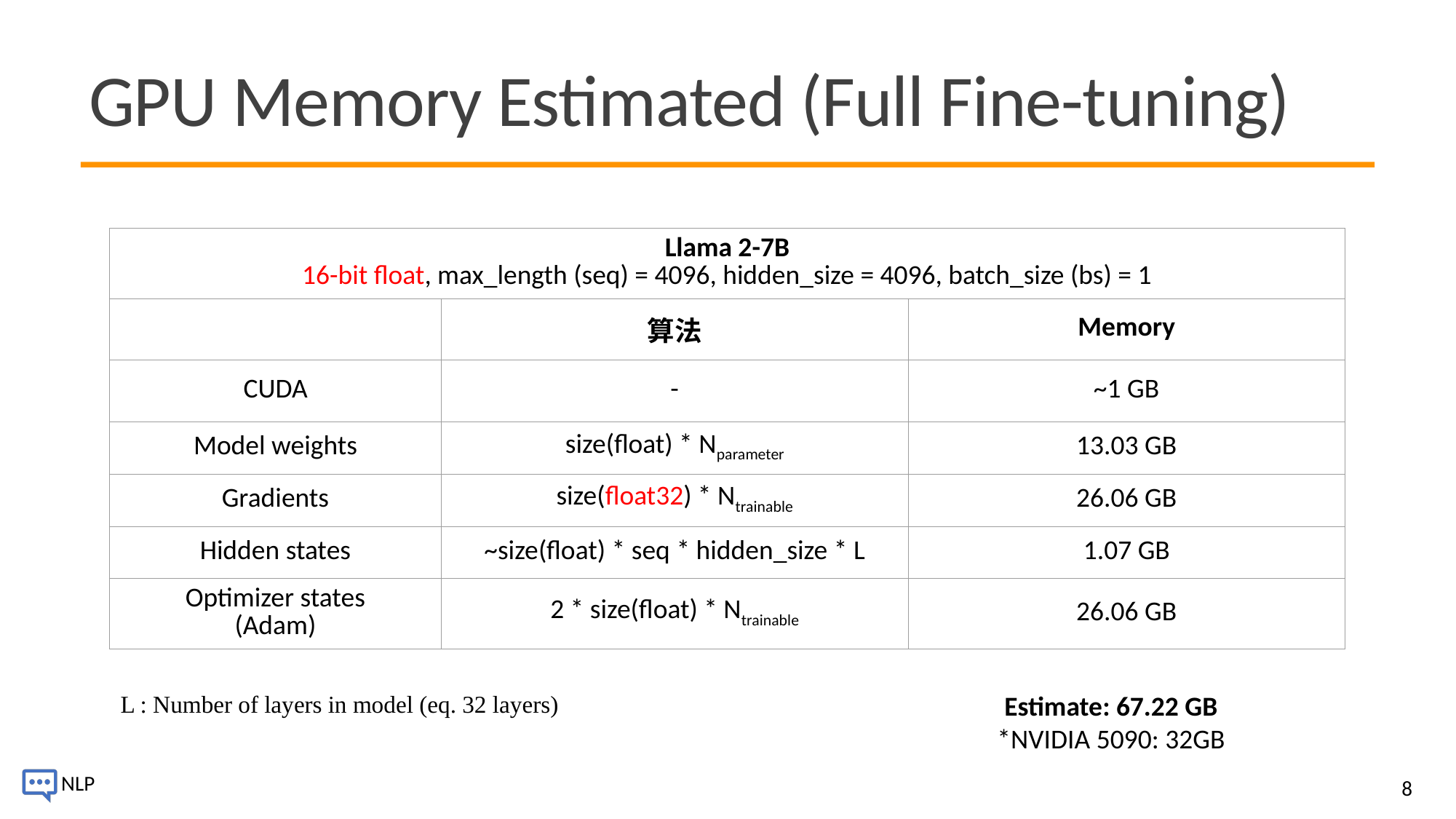

# GPU Memory Estimated (Full Fine-tuning)
| Llama 2-7B 16-bit float, max\_length (seq) = 4096, hidden\_size = 4096, batch\_size (bs) = 1 |  |  |
| --- | --- | --- |
|  | 算法 | Memory |
| CUDA | - | ~1 GB |
| Model weights | size(float) \* Nparameter | 13.03 GB |
| Gradients | size(float32) \* Ntrainable | 26.06 GB |
| Hidden states | ~size(float) \* seq \* hidden\_size \* L | 1.07 GB |
| Optimizer states (Adam) | 2 \* size(float) \* Ntrainable | 26.06 GB |
L : Number of layers in model (eq. 32 layers)
Estimate: 67.22 GB
*NVIDIA 5090: 32GB
8